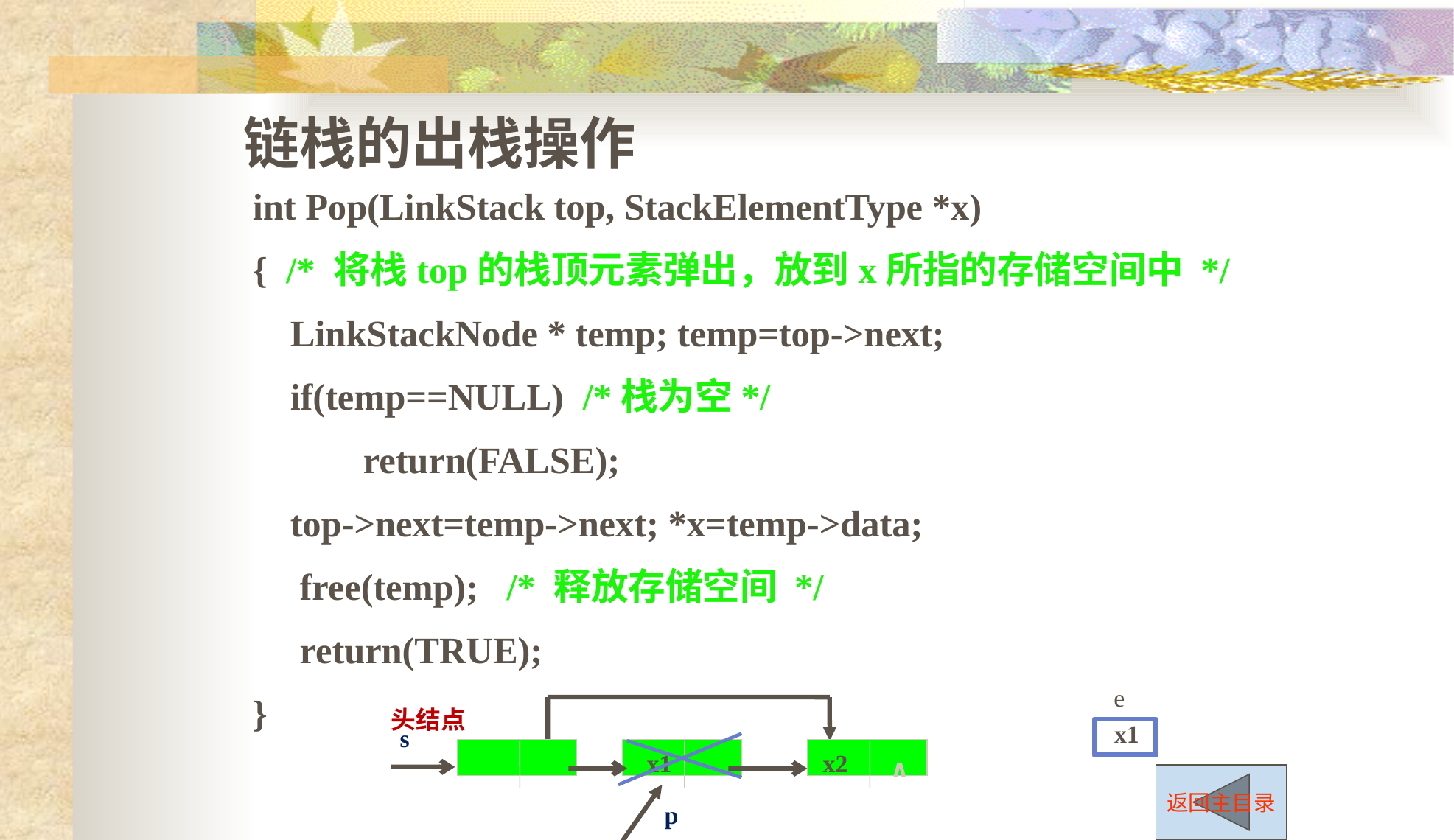

链栈的出栈操作
int Pop(LinkStack top, StackElementType *x)
{  /* 将栈top的栈顶元素弹出，放到x所指的存储空间中 */
    LinkStackNode * temp; temp=top->next;
    if(temp==NULL)  /*栈为空*/
	return(FALSE);
    top->next=temp->next; *x=temp->data;
     free(temp);   /* 释放存储空间 */
     return(TRUE);
}
e

头结点
s

∧

x1
x2
x1

p
返回主目录